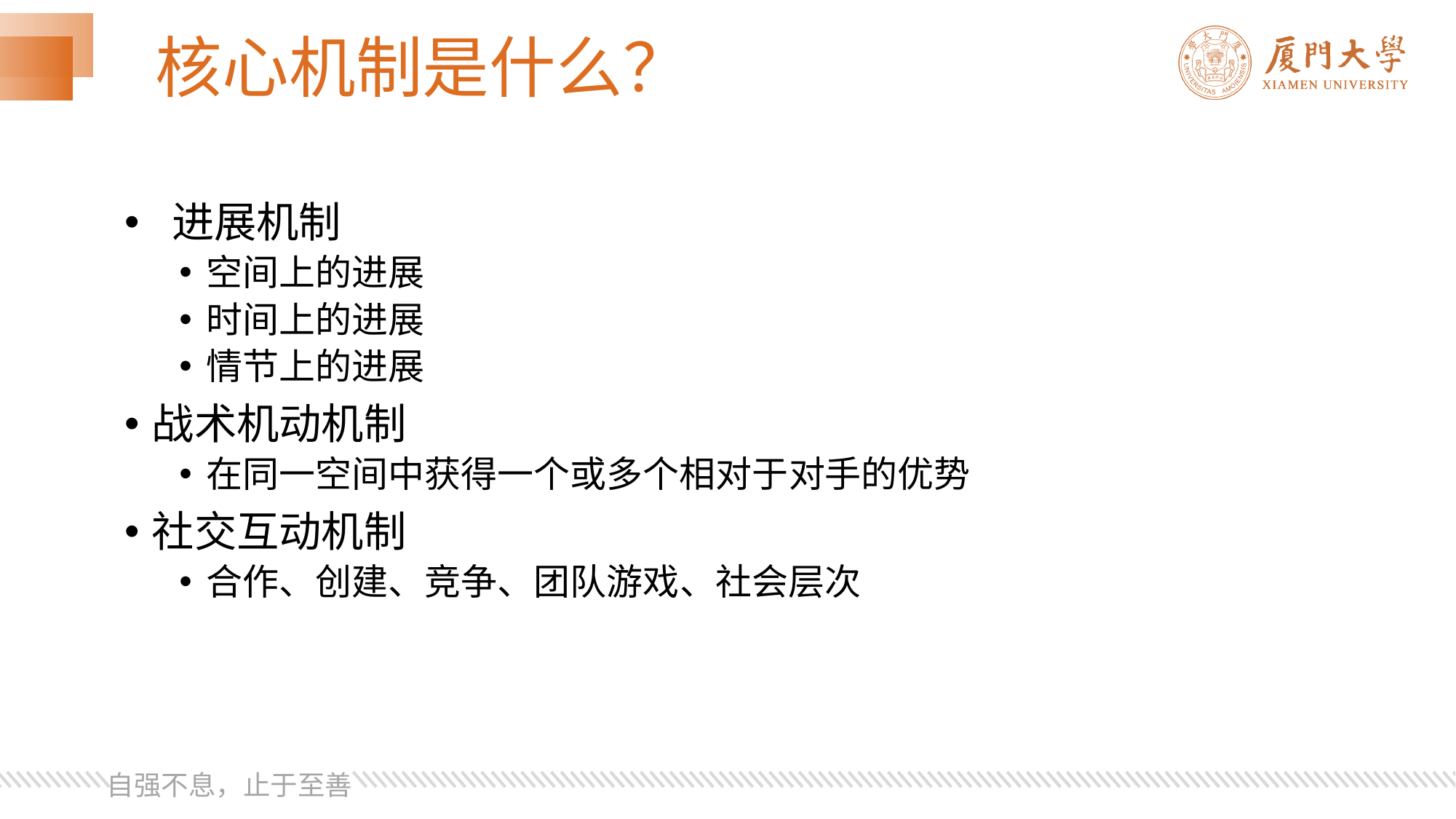

# 核心机制是什么？
 进展机制
空间上的进展
时间上的进展
情节上的进展
战术机动机制
在同一空间中获得一个或多个相对于对手的优势
社交互动机制
合作、创建、竞争、团队游戏、社会层次